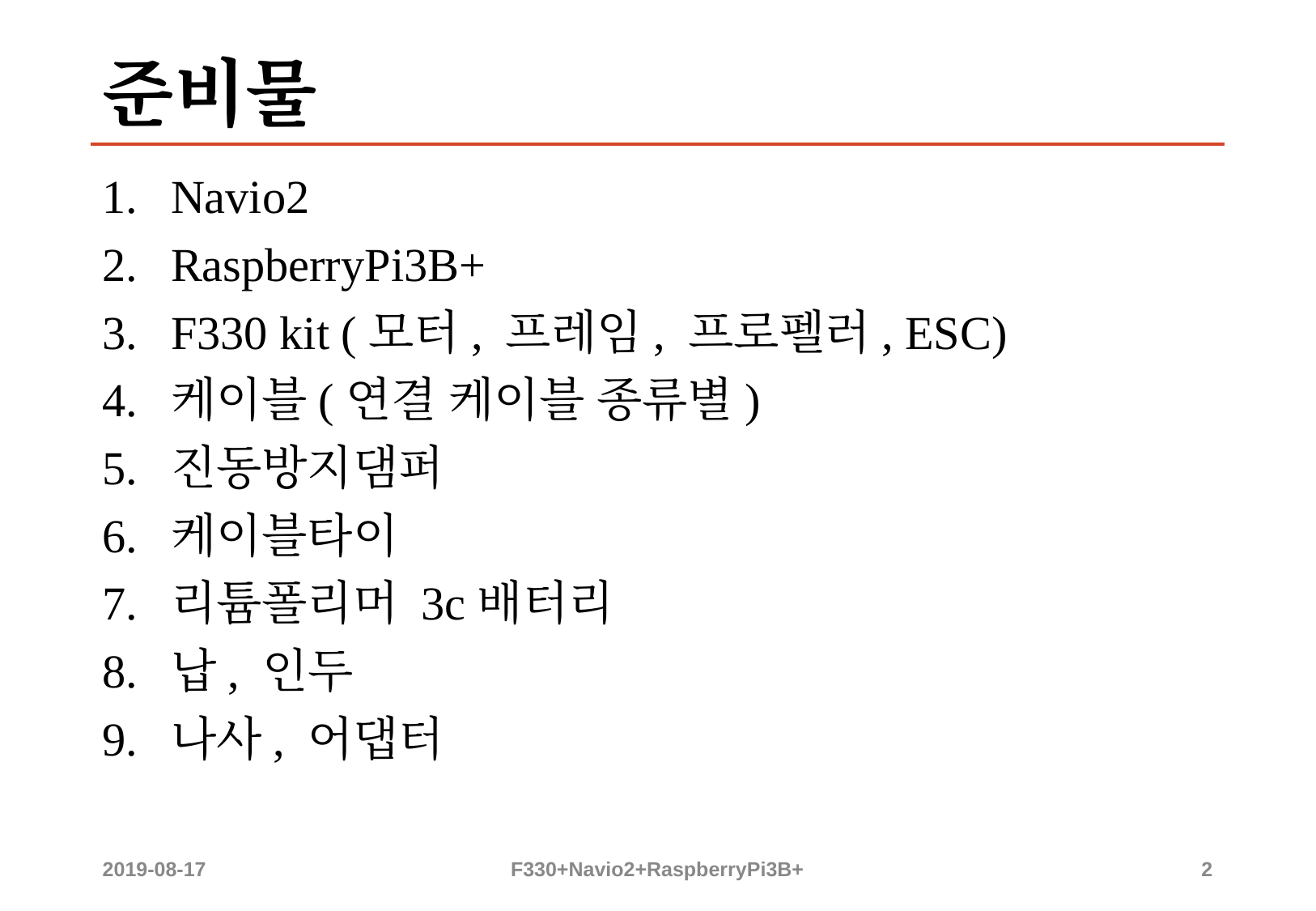

# 준비물
Navio2
RaspberryPi3B+
F330 kit (모터, 프레임, 프로펠러, ESC)
케이블(연결 케이블 종류별)
진동방지댐퍼
케이블타이
리튬폴리머 3c배터리
납, 인두
나사, 어댑터
2019-08-17
F330+Navio2+RaspberryPi3B+
2